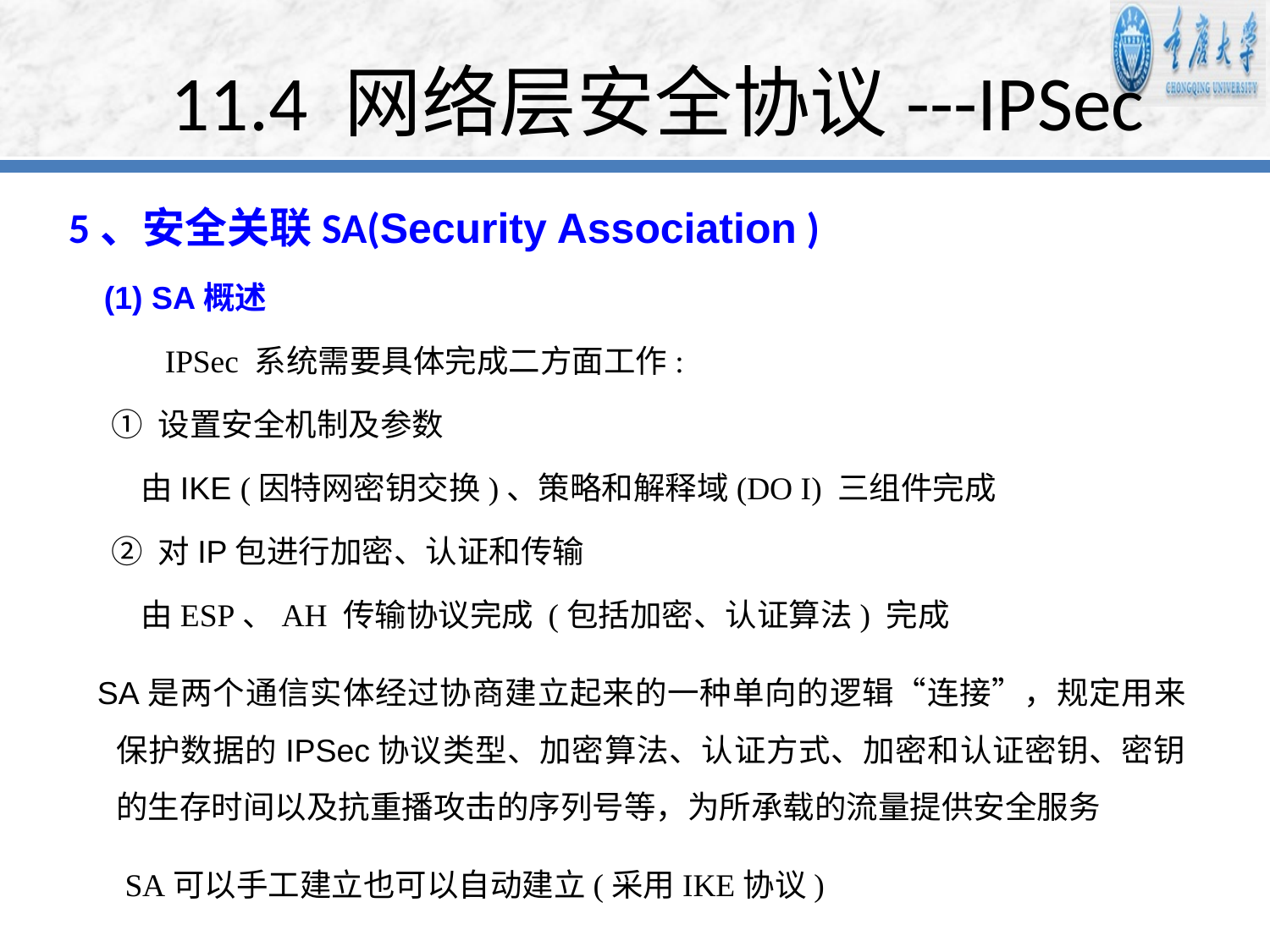

# 11.4 网络层安全协议---IPSec
5、安全关联SA(Security Association )
    (1) SA概述
            IPSec 系统需要具体完成二方面工作:
      ① 设置安全机制及参数
         由IKE (因特网密钥交换)、策略和解释域(DO I) 三组件完成
      ② 对IP包进行加密、认证和传输
         由ESP、AH 传输协议完成 (包括加密、认证算法) 完成
   SA是两个通信实体经过协商建立起来的一种单向的逻辑“连接”，规定用来保护数据的IPSec协议类型、加密算法、认证方式、加密和认证密钥、密钥的生存时间以及抗重播攻击的序列号等，为所承载的流量提供安全服务
       SA可以手工建立也可以自动建立(采用IKE协议)